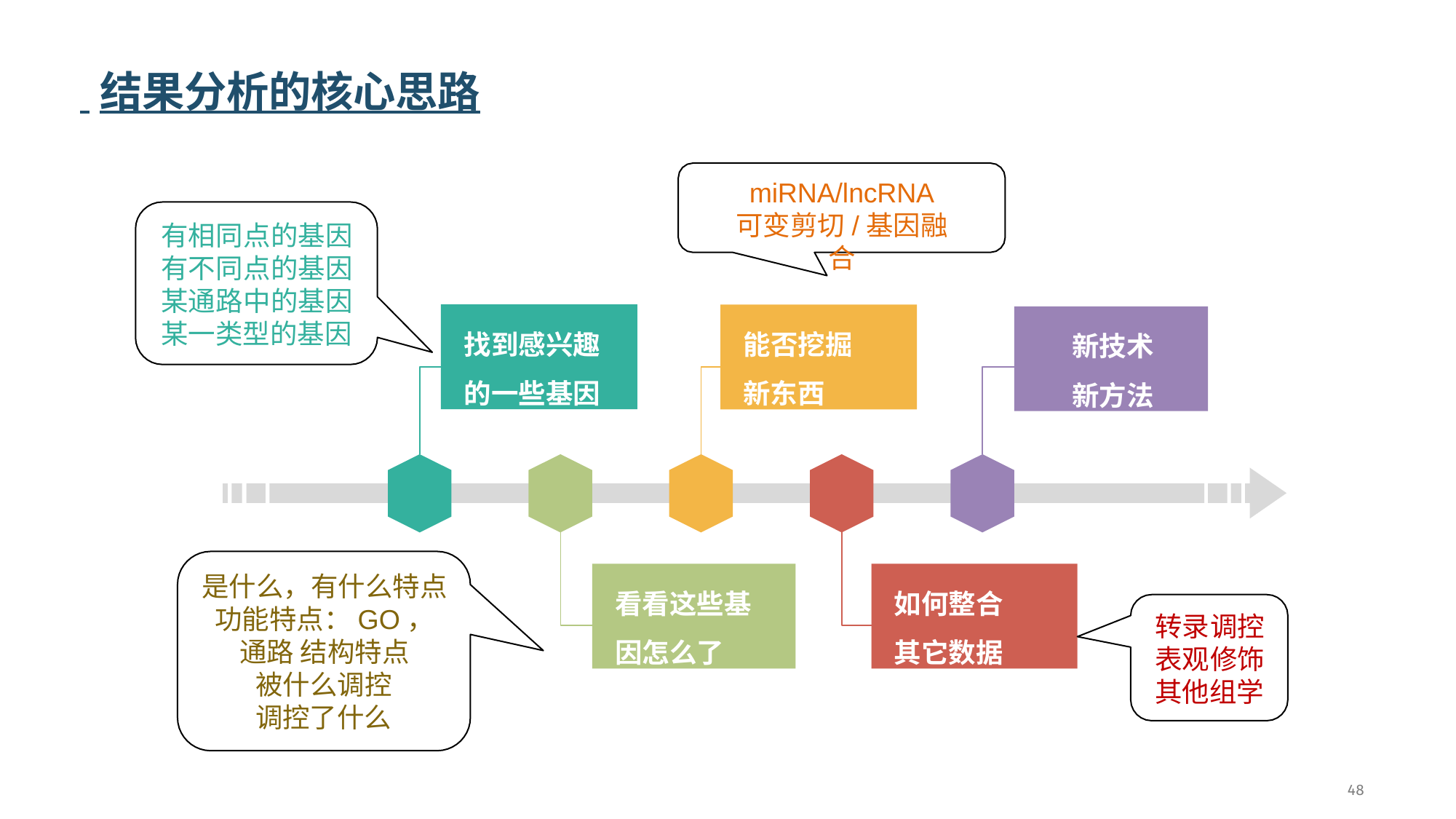

# 结果分析的核心思路

miRNA/lncRNA
可变剪切/基因融合

有相同点的基因 有不同点的基因 某通路中的基因 某一类型的基因
找到感兴趣 的一些基因
能否挖掘
新东西
新技术 新方法

如何整合 其它数据
看看这些基 因怎么了
是什么，有什么特点 功能特点：GO，通路 结构特点
被什么调控
调控了什么

转录调控 表观修饰 其他组学
48